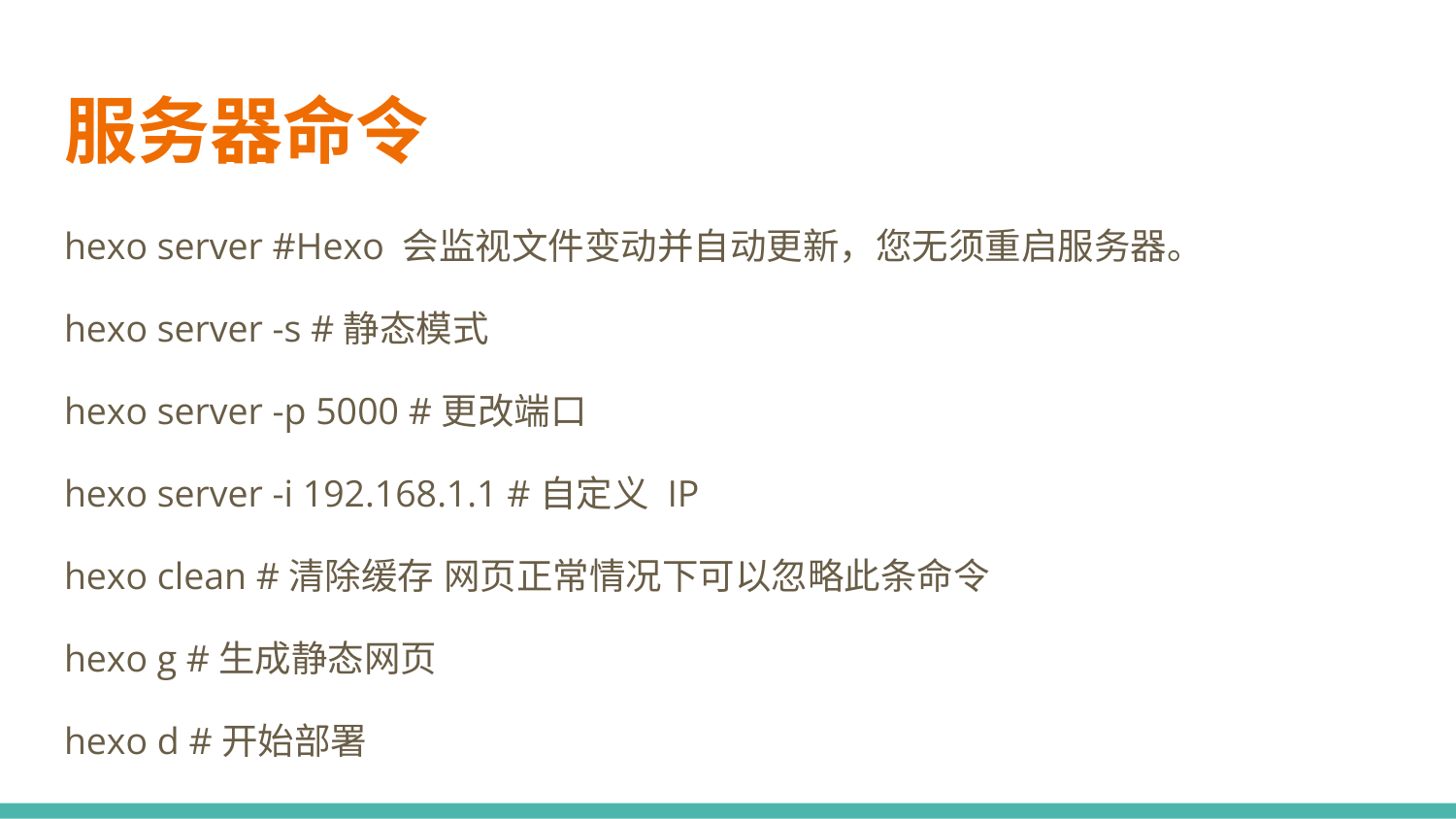

# 服务器命令
hexo server #Hexo 会监视文件变动并自动更新，您无须重启服务器。
hexo server -s #静态模式
hexo server -p 5000 #更改端口
hexo server -i 192.168.1.1 #自定义 IP
hexo clean #清除缓存 网页正常情况下可以忽略此条命令
hexo g #生成静态网页
hexo d #开始部署